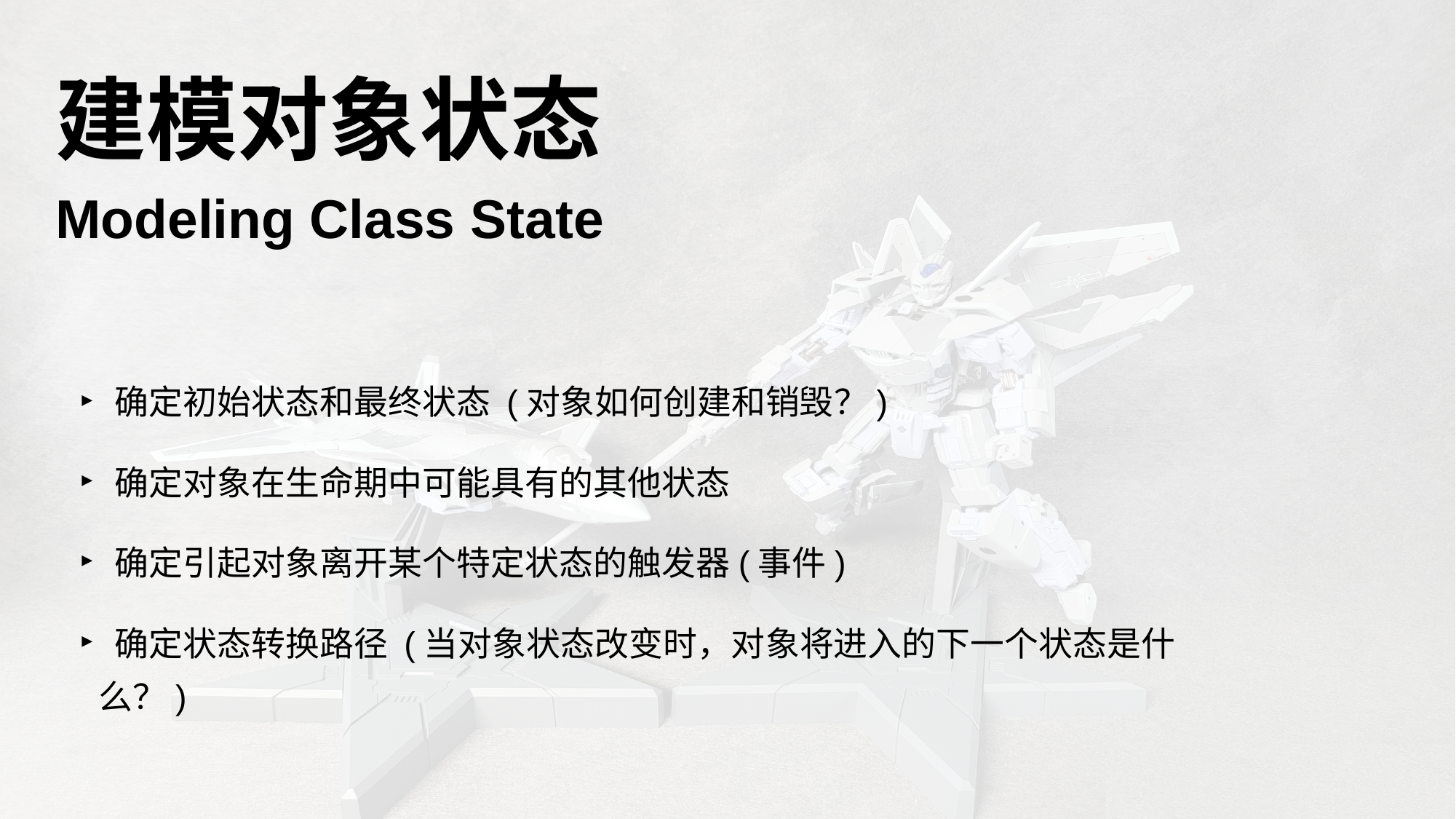

建模对象状态
Modeling Class State
 确定初始状态和最终状态 (对象如何创建和销毁？)
 确定对象在生命期中可能具有的其他状态
 确定引起对象离开某个特定状态的触发器(事件)
 确定状态转换路径 (当对象状态改变时，对象将进入的下一个状态是什么？)